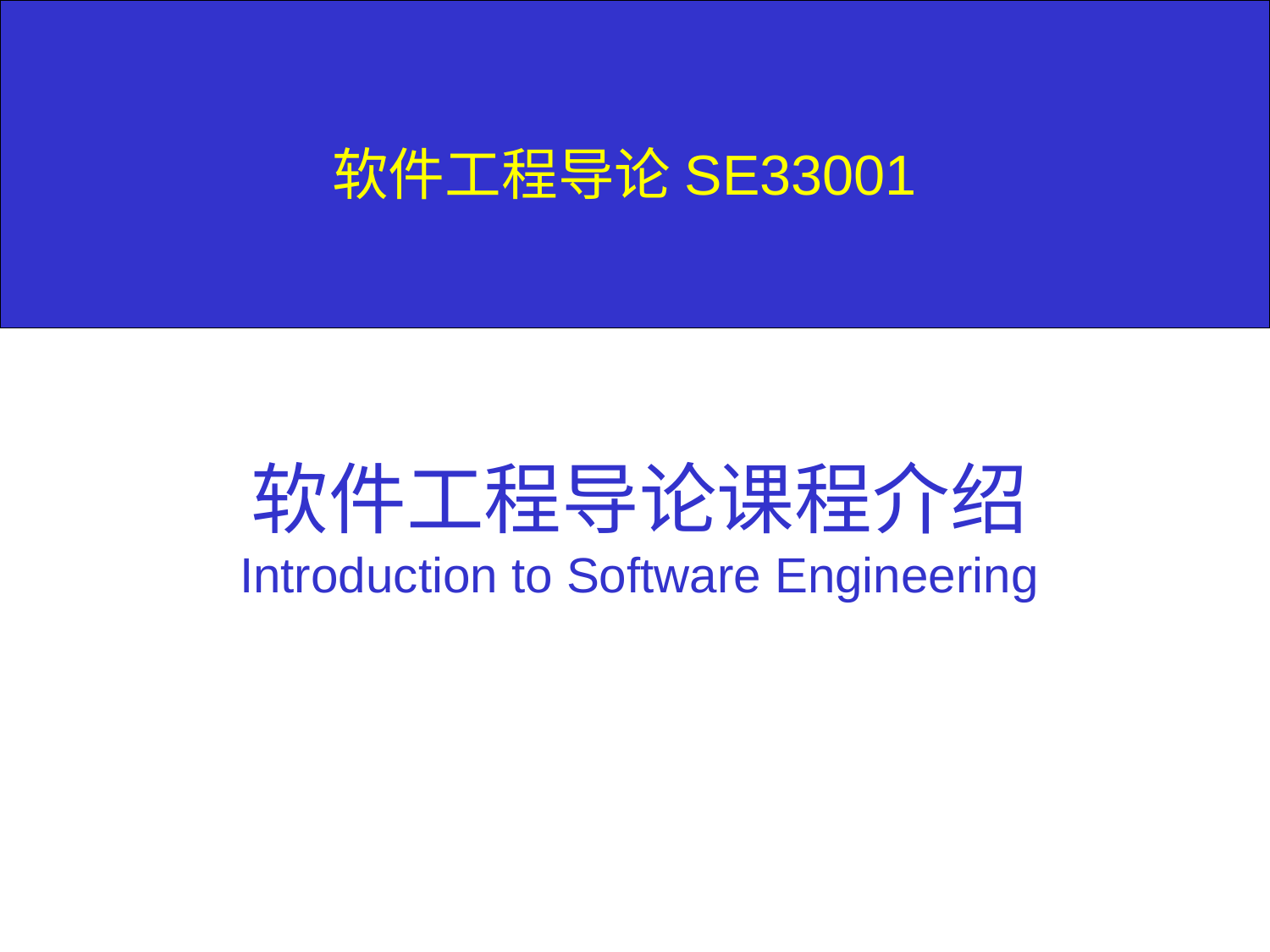

# 软件工程导论SE33001
软件工程导论课程介绍
Introduction to Software Engineering